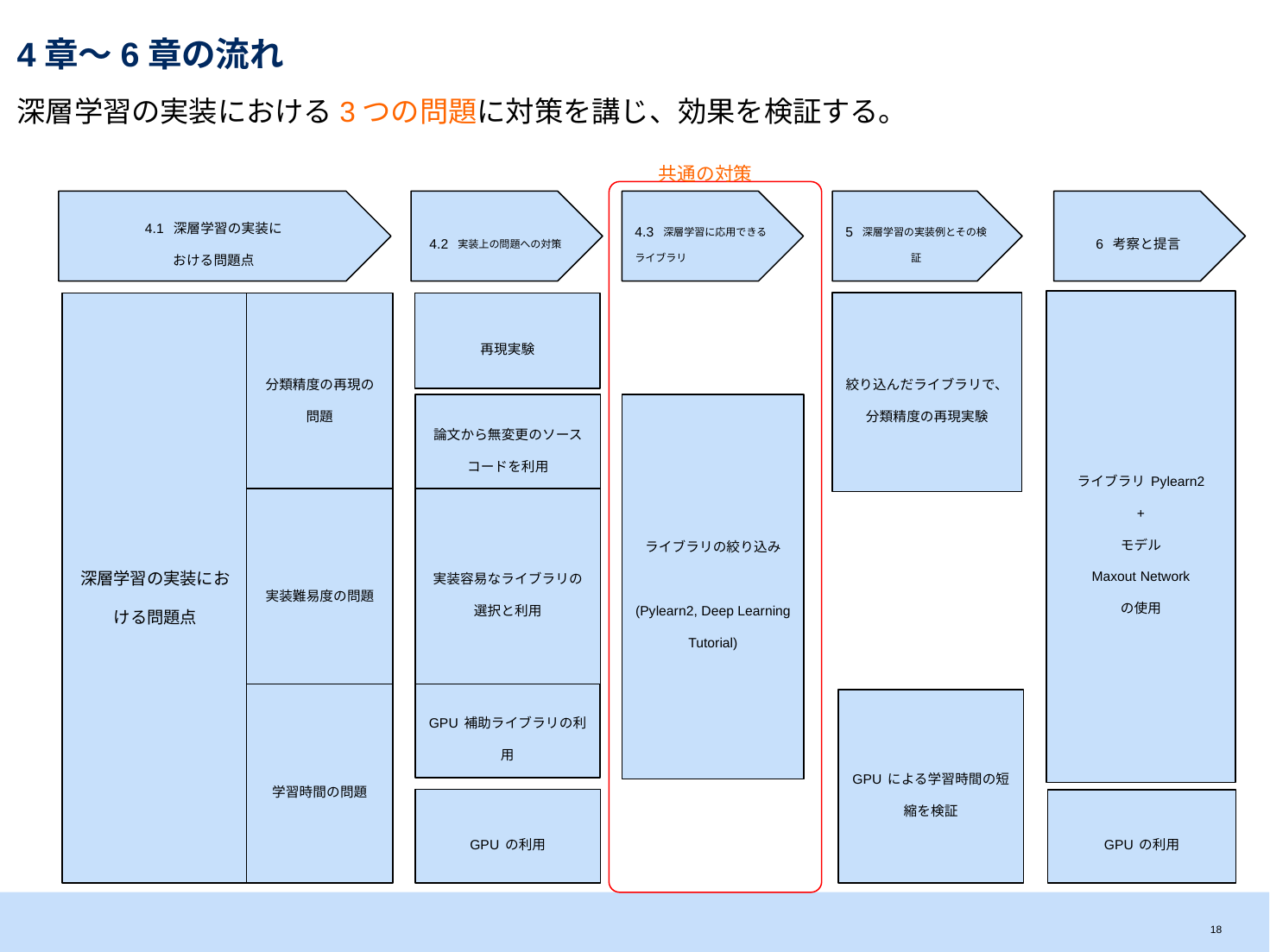

# 4章〜6章の流れ
深層学習の実装における3つの問題に対策を講じ、効果を検証する。
共通の対策

4.1 深層学習の実装に
おける問題点
4.2 実装上の問題への対策
4.3 深層学習に応用できるライブラリ
5 深層学習の実装例とその検証
6 考察と提言
ライブラリPylearn2
+
モデル
Maxout Network
の使用
絞り込んだライブラリで、分類精度の再現実験
再現実験
深層学習の実装における問題点
分類精度の再現の問題
論文から無変更のソースコードを利用
ライブラリの絞り込み

(Pylearn2, Deep Learning Tutorial)
実装難易度の問題
実装容易なライブラリの選択と利用
学習時間の問題
GPU補助ライブラリの利用
GPUによる学習時間の短縮を検証
GPUの利用
GPUの利用
18